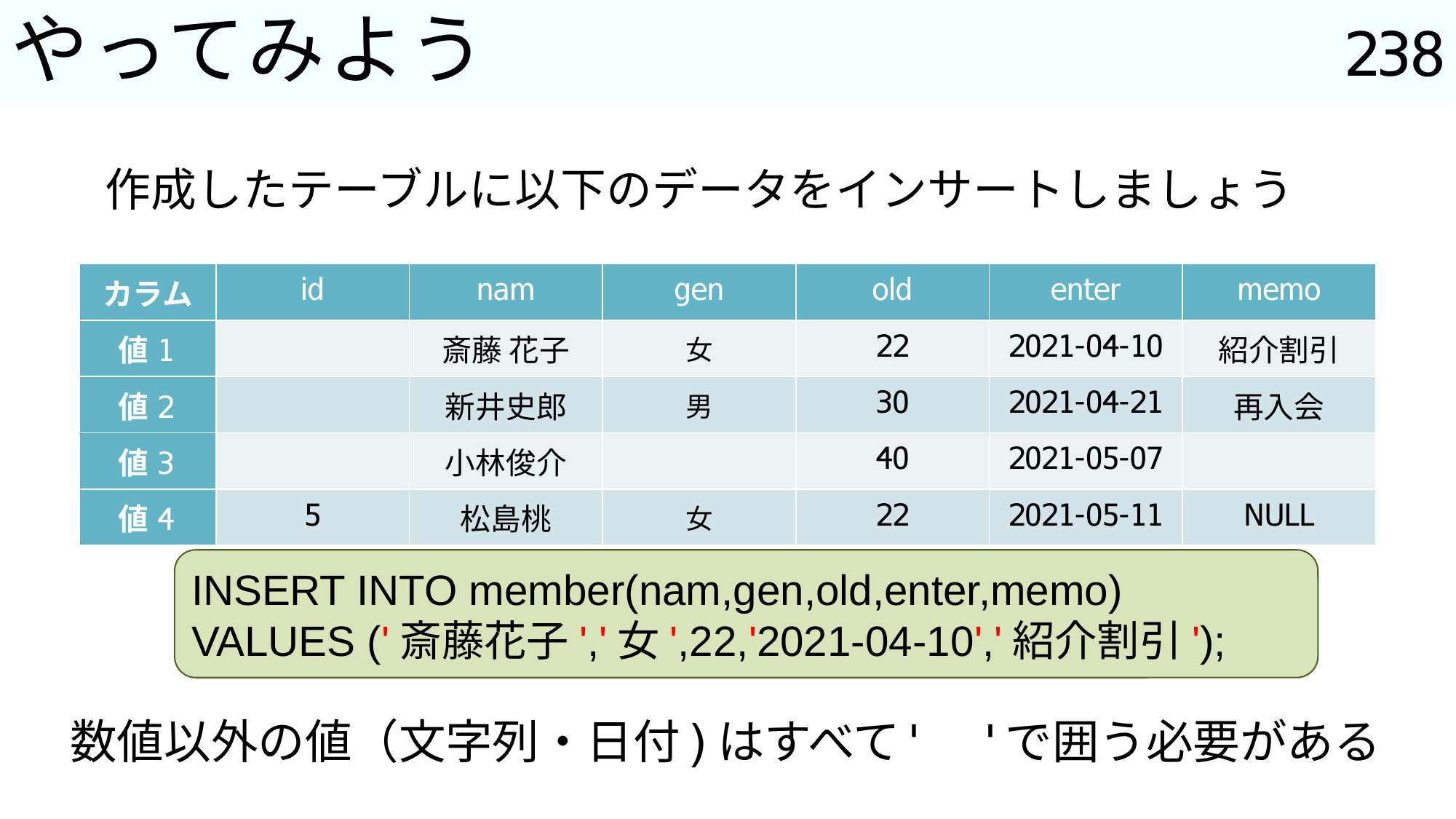

238
# やってみよう
作成したテーブルに以下のデータをインサートしましょう
| カラム | id | nam | gen | old | enter | memo |
| --- | --- | --- | --- | --- | --- | --- |
| 値1 |  | 斎藤 花子 | 女 | 22 | 2021-04-10 | 紹介割引 |
| 値2 |  | 新井史郎 | 男 | 30 | 2021-04-21 | 再入会 |
| 値3 |  | 小林俊介 |  | 40 | 2021-05-07 |  |
| 値4 | 5 | 松島桃 | 女 | 22 | 2021-05-11 | NULL |
INSERT INTO member(nam,gen,old,enter,memo)
VALUES ('斎藤花子','女',22,'2021-04-10','紹介割引');

数値以外の値（文字列・日付)はすべて'　'で囲う必要がある